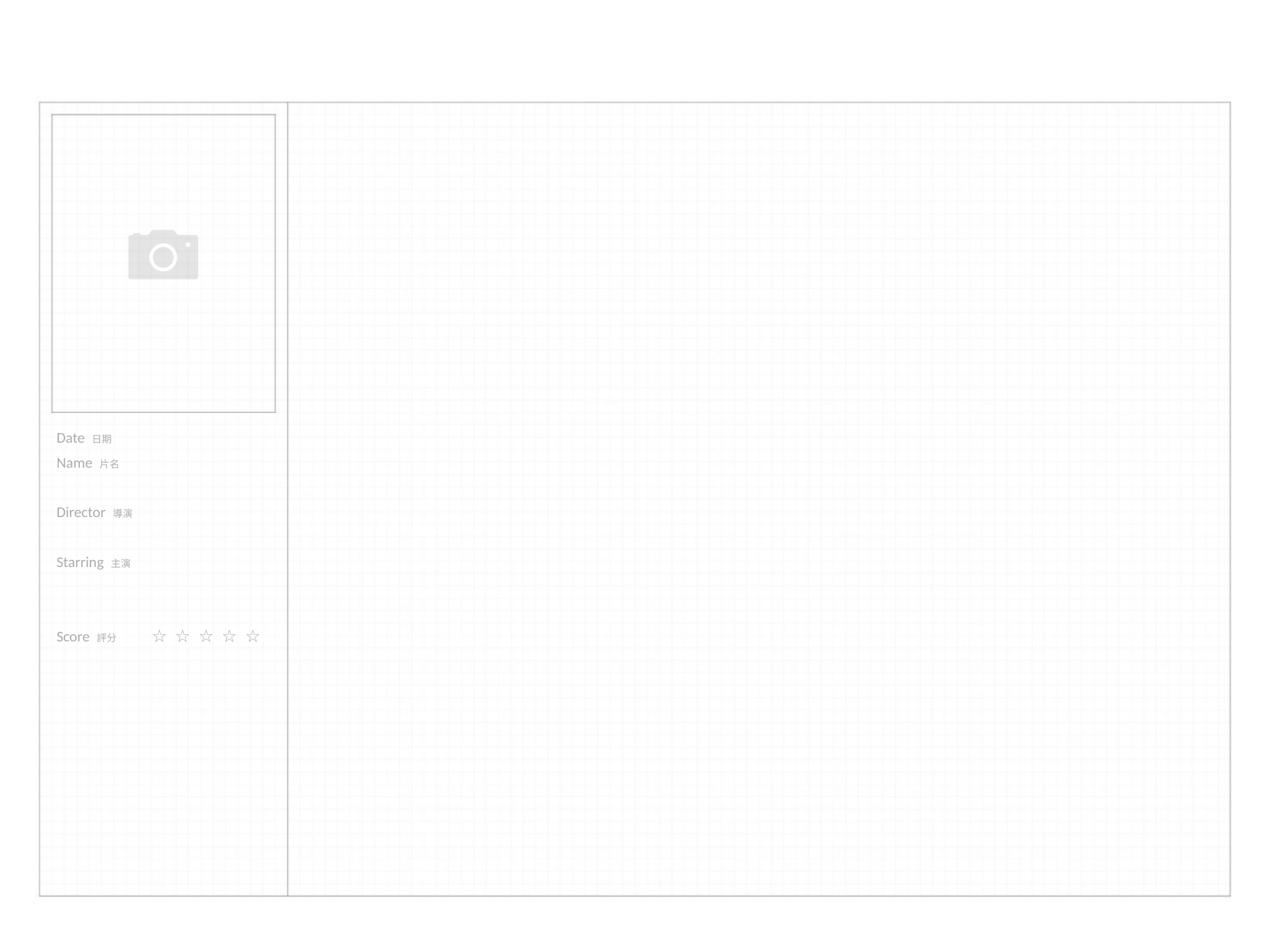

Date 日期
Name 片名
Director 導演
Starring 主演
☆  ☆  ☆  ☆  ☆
Score 評分